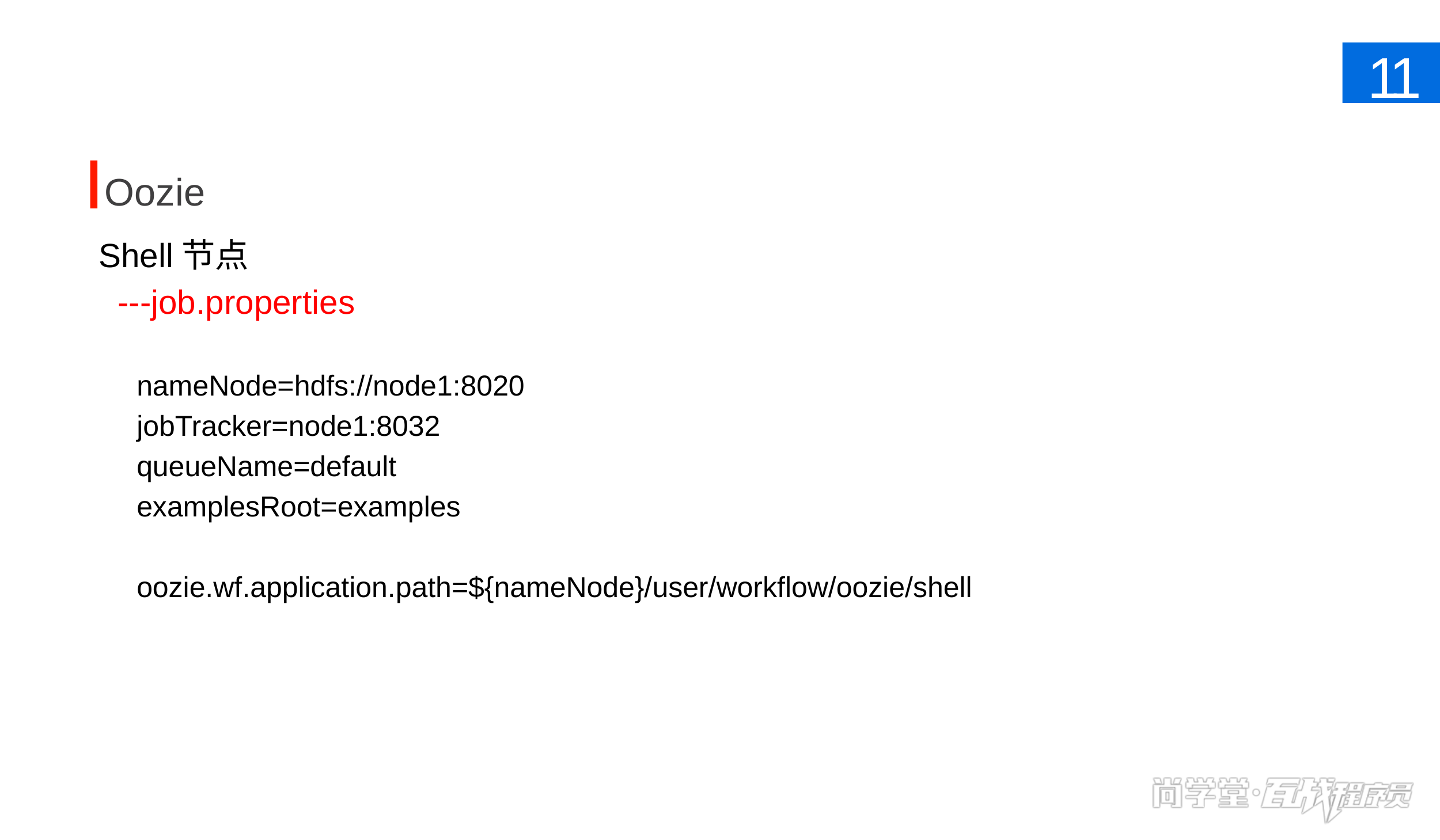

11

Oozie
Shell节点
  ---job.properties

nameNode=hdfs://node1:8020
jobTracker=node1:8032
queueName=default
examplesRoot=examples

oozie.wf.application.path=${nameNode}/user/workflow/oozie/shell